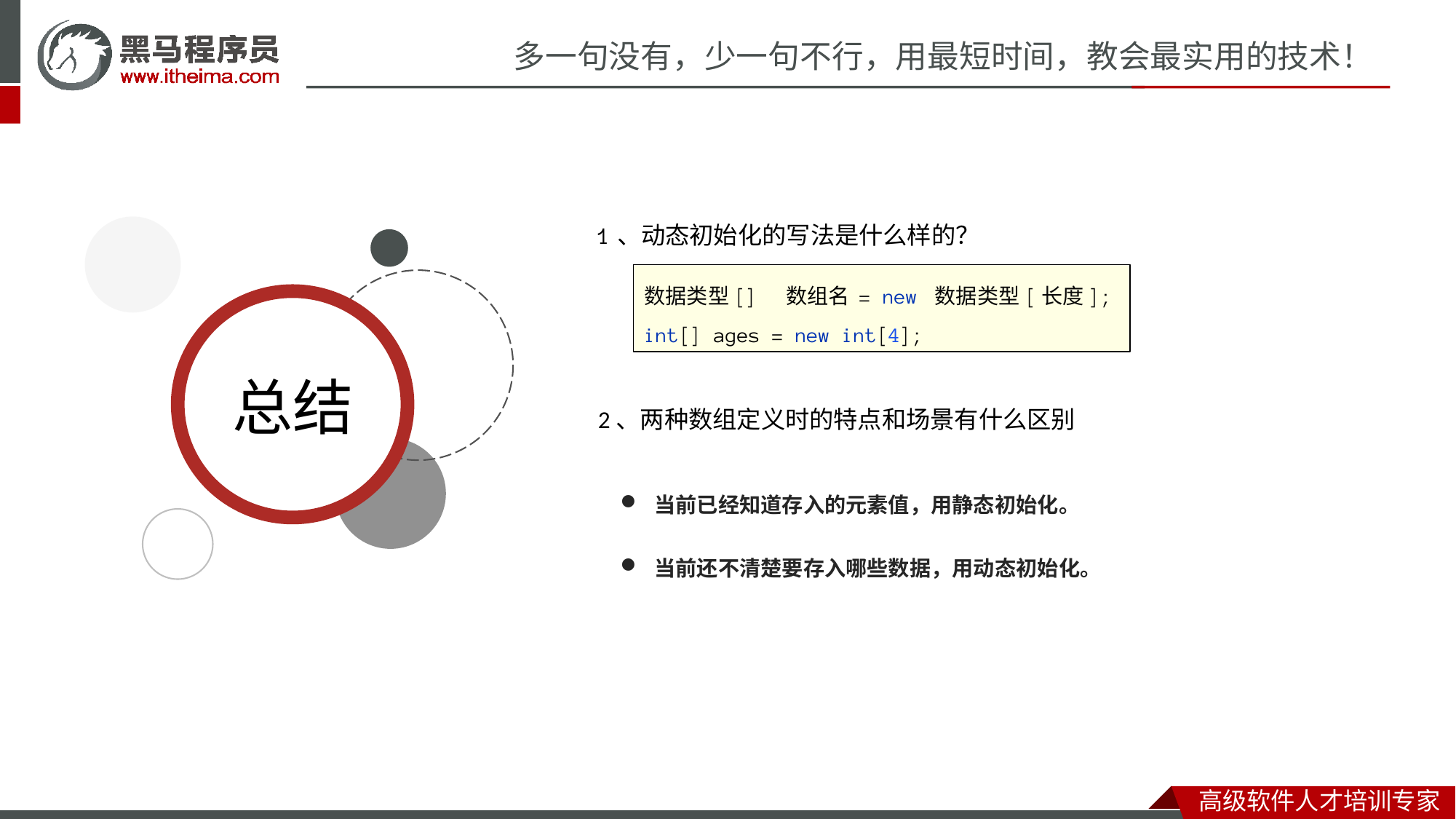

1、动态初始化的写法是什么样的？

数据类型[]  数组名 = new 数据类型[长度];
int[] ages = new int[4];
2、两种数组定义时的特点和场景有什么区别
当前已经知道存入的元素值，用静态初始化。
当前还不清楚要存入哪些数据，用动态初始化。